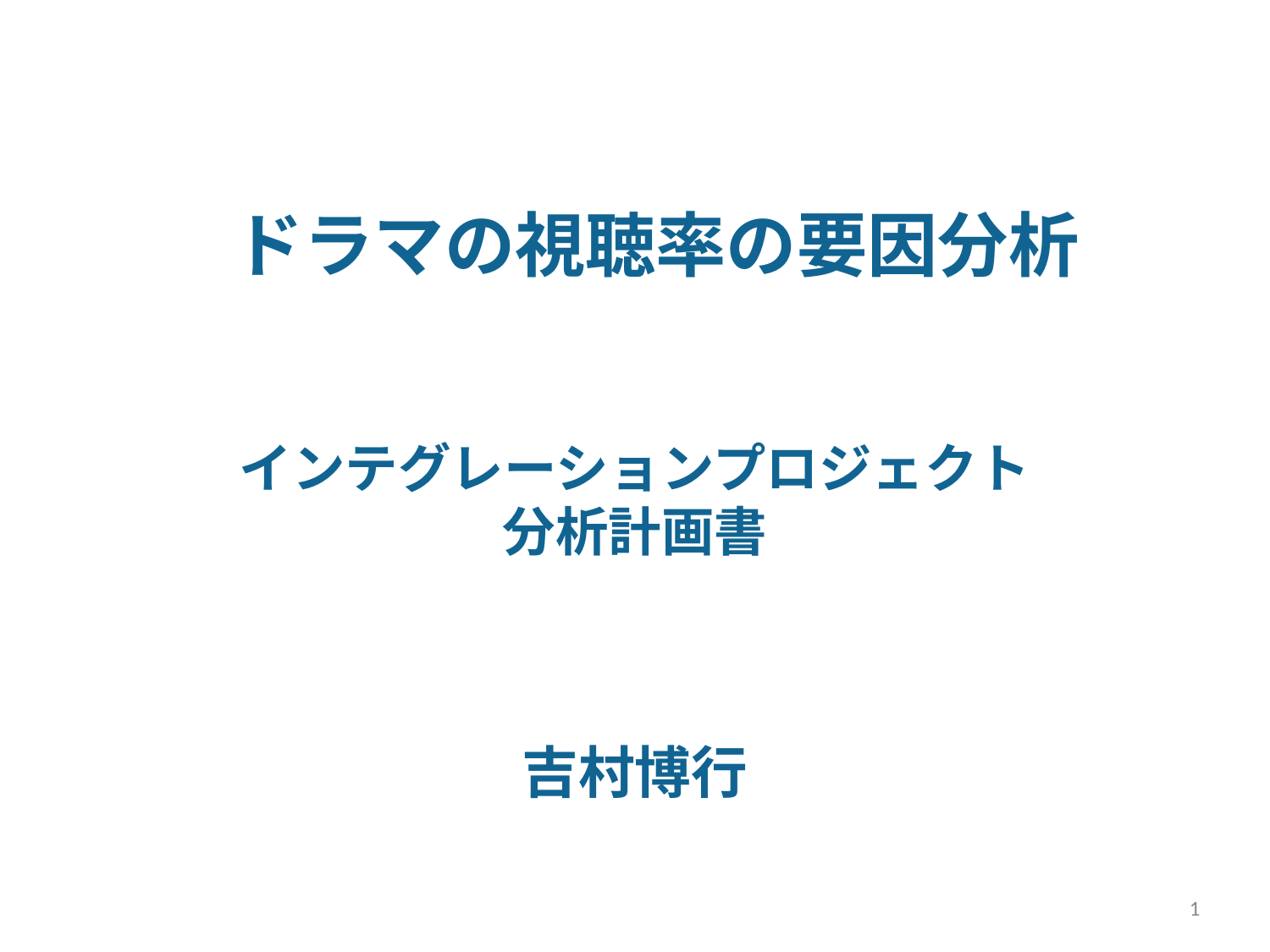

ドラマの視聴率の要因分析
# インテグレーションプロジェクト
分析計画書
吉村博行
1